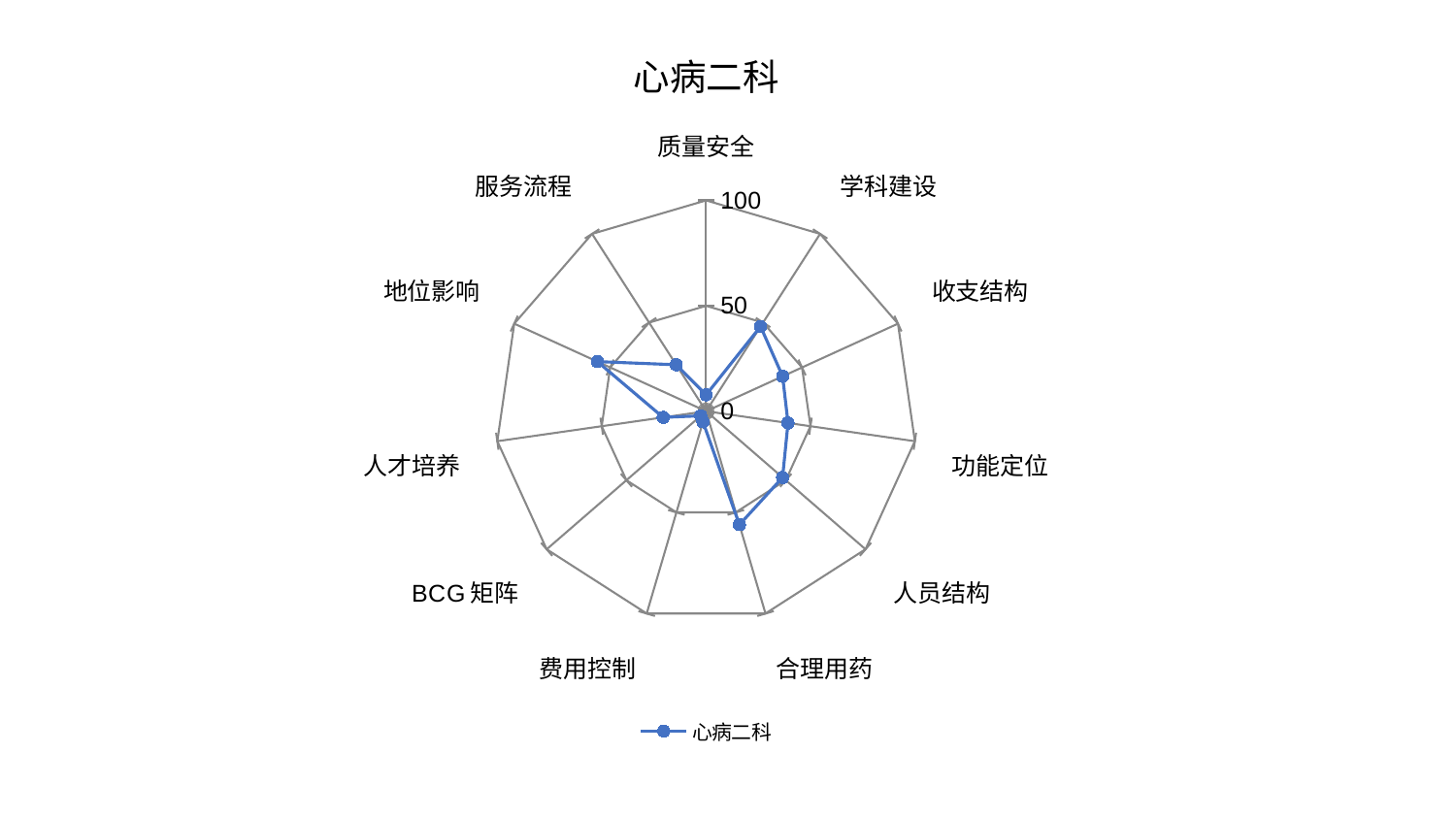

### Chart: 心病二科

| Category | 心病二科 |
|---|---|
| 质量安全 | 7.768328885708496 |
| 学科建设 | 47.78693357650461 |
| 收支结构 | 39.906932491018544 |
| 功能定位 | 39.231205322952164 |
| 人员结构 | 47.99387893190056 |
| 合理用药 | 56.07595311353165 |
| 费用控制 | 5.270309483999622 |
| BCG矩阵 | 3.3367333785189186 |
| 人才培养 | 20.601099352626928 |
| 地位影响 | 56.69460219695734 |
| 服务流程 | 26.196802962789167 |
165